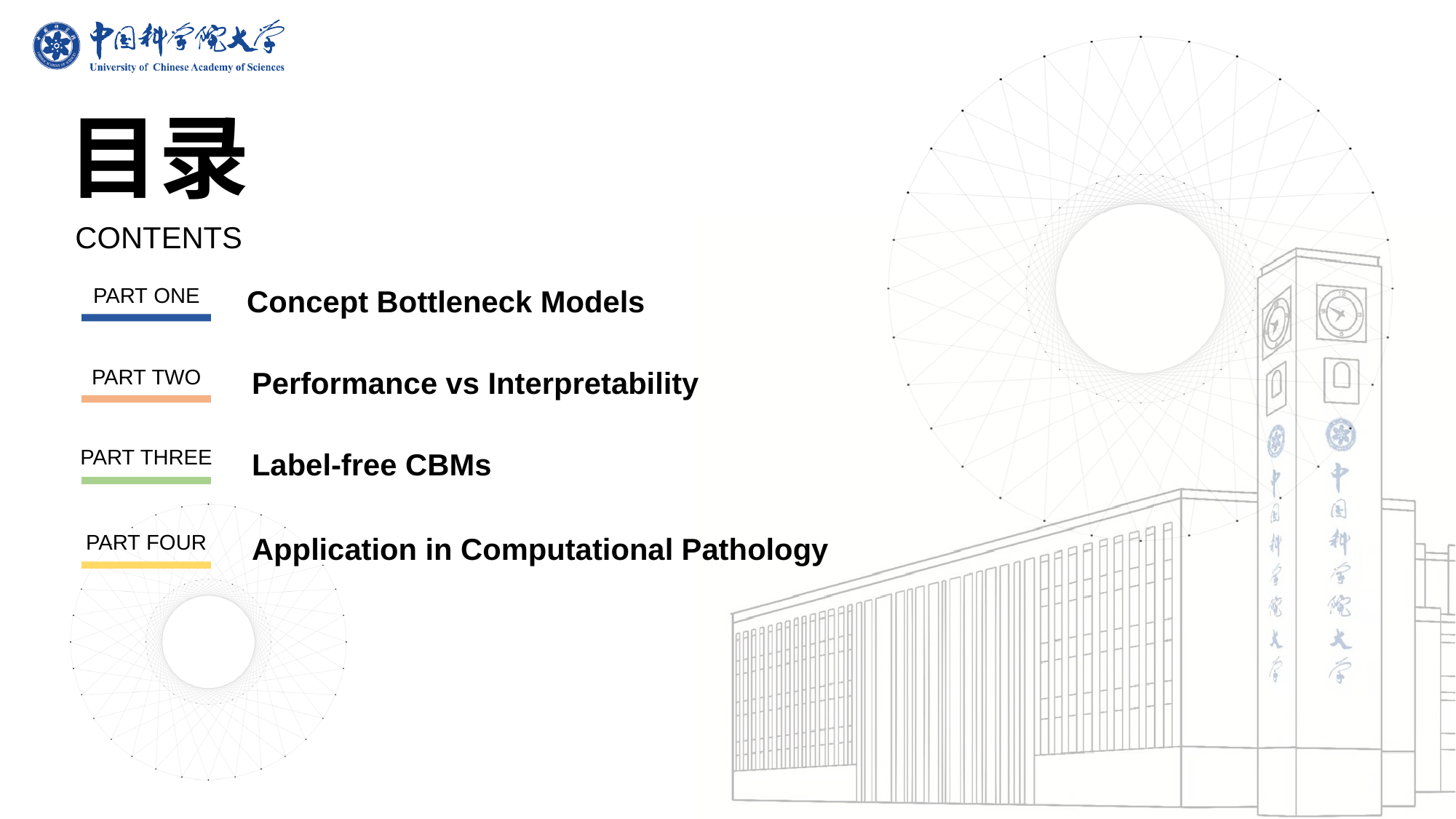

目录
CONTENTS
PART ONE
Concept Bottleneck Models

PART TWO
Performance vs Interpretability

PART THREE
Label-free CBMs

PART FOUR
Application in Computational Pathology